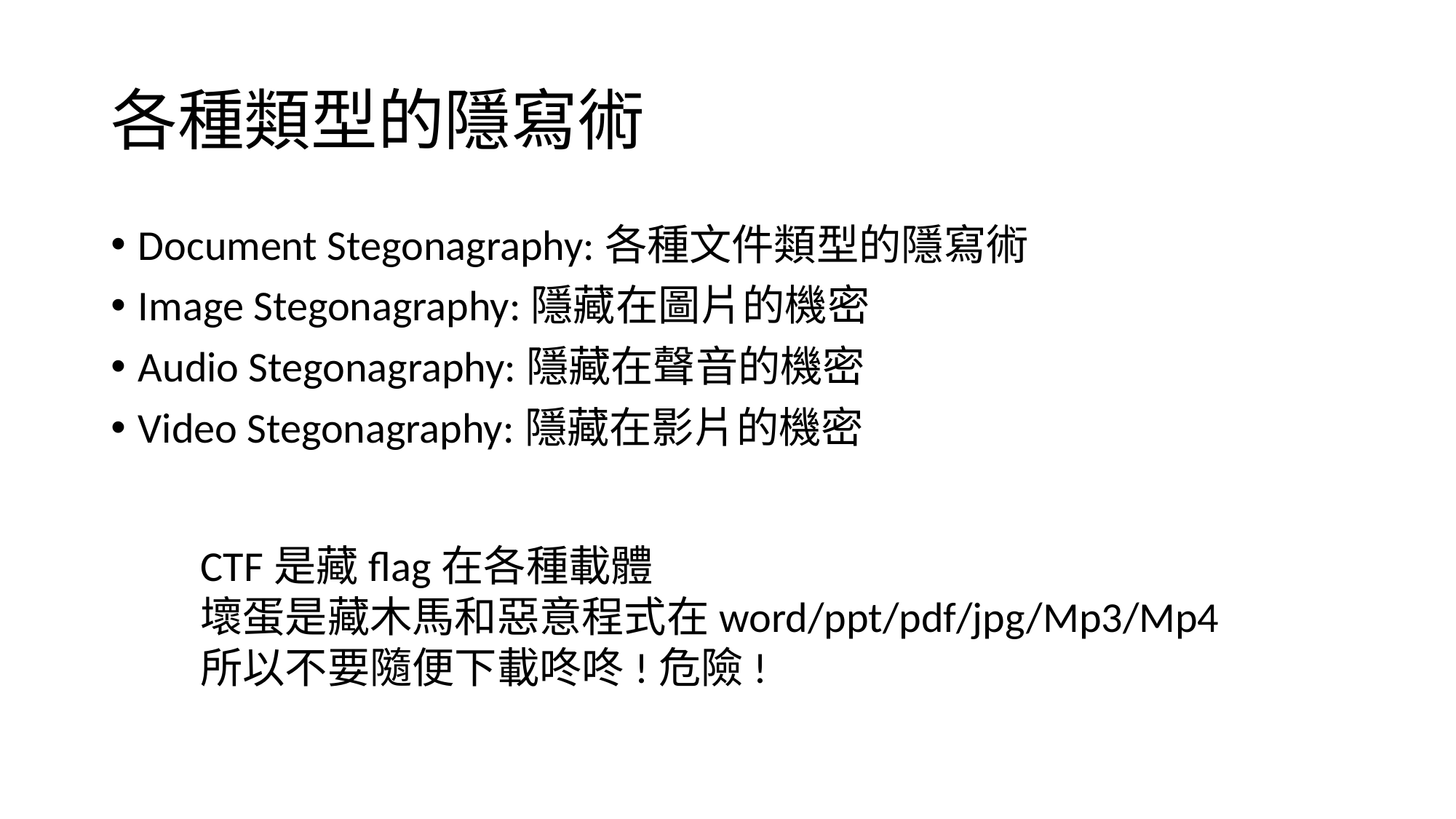

# 各種類型的隱寫術
Document Stegonagraphy:各種文件類型的隱寫術
Image Stegonagraphy:隱藏在圖片的機密
Audio Stegonagraphy:隱藏在聲音的機密
Video Stegonagraphy:隱藏在影片的機密
CTF是藏flag在各種載體
壞蛋是藏木馬和惡意程式在word/ppt/pdf/jpg/Mp3/Mp4
所以不要隨便下載咚咚!危險!